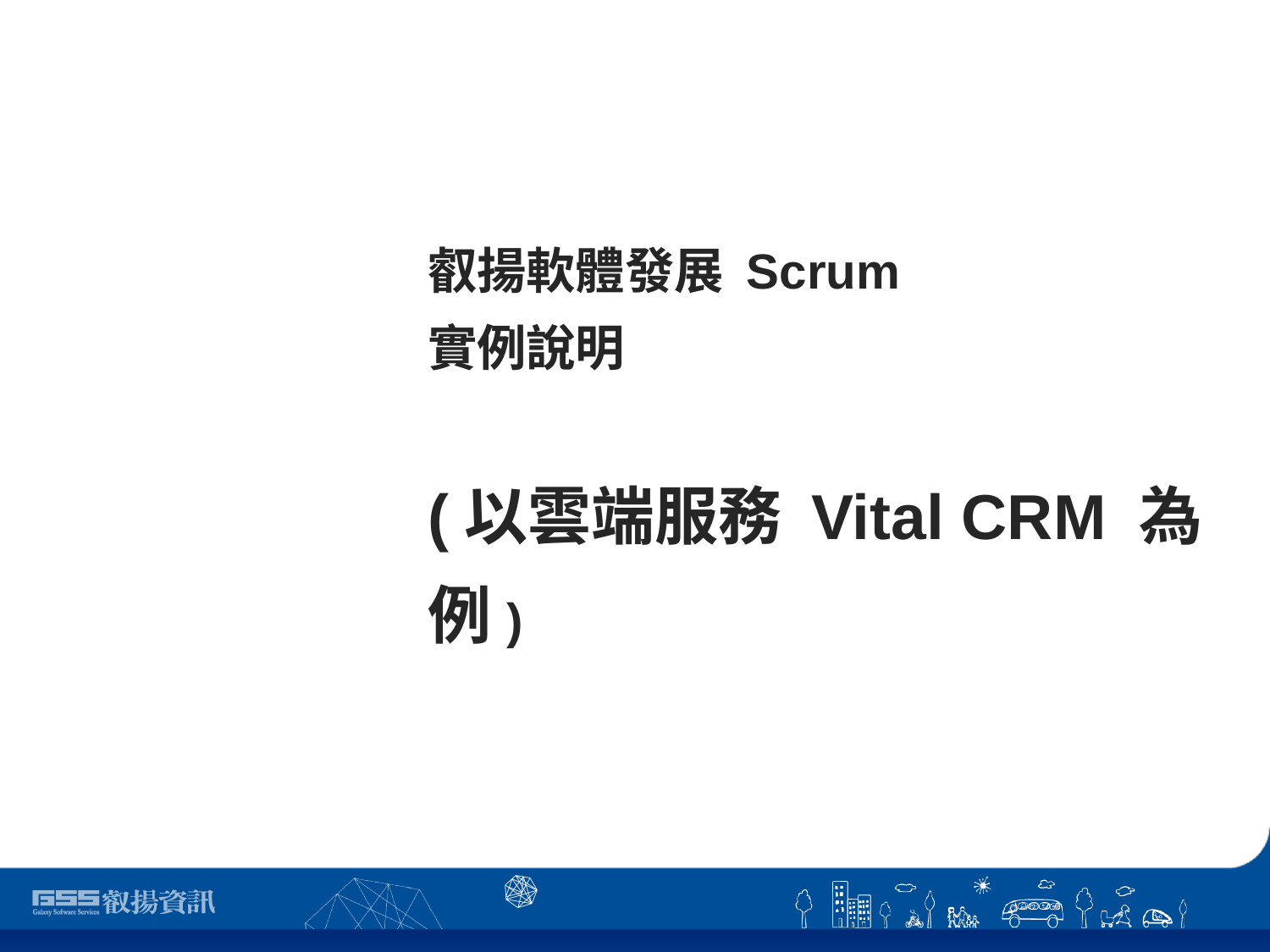

# 叡揚軟體發展 Scrum 實例說明 (以雲端服務 Vital CRM 為例)